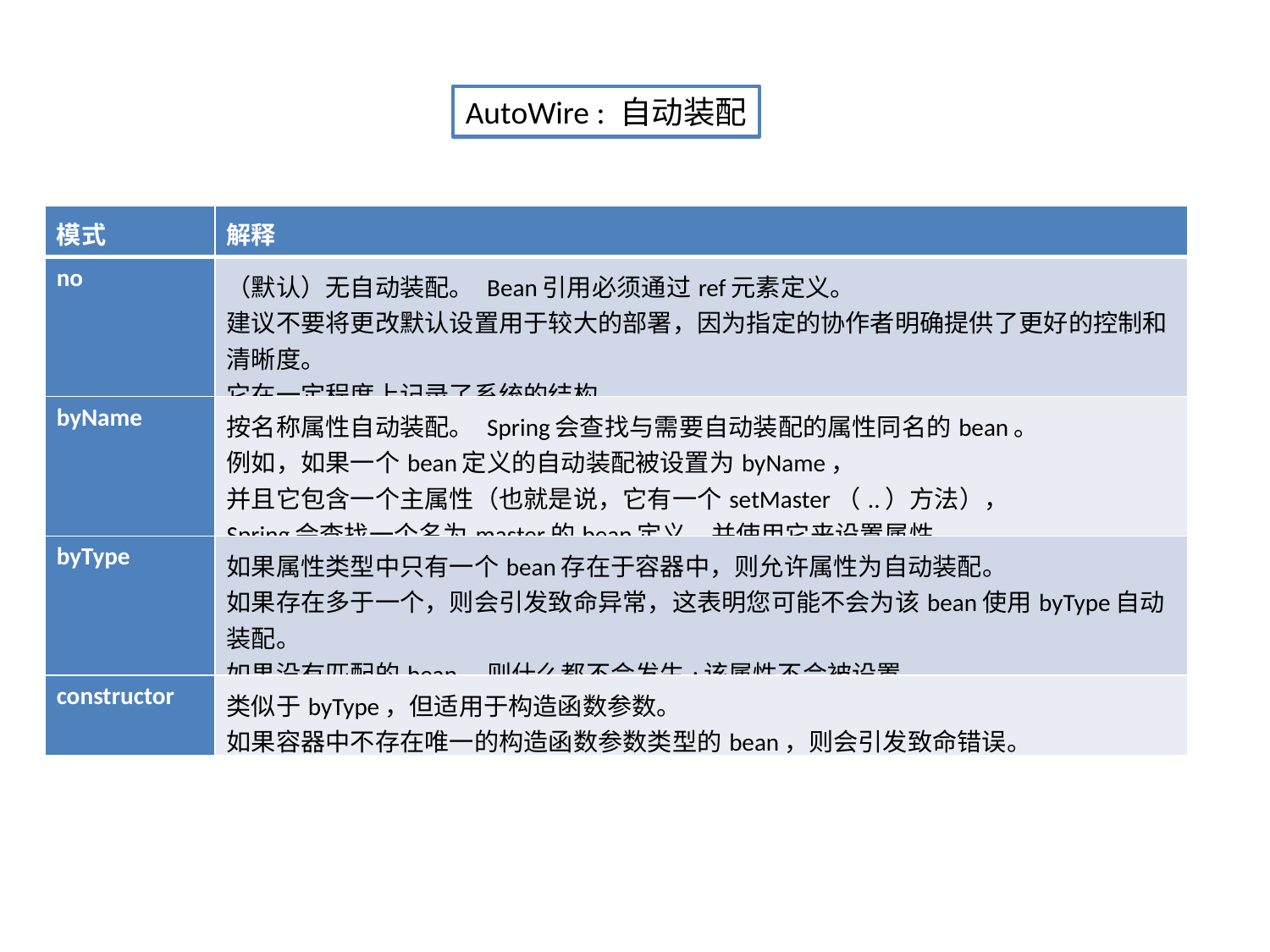

AutoWire : 自动装配
| 模式 | 解释 |
| --- | --- |
| no | （默认）无自动装配。 Bean引用必须通过ref元素定义。 建议不要将更改默认设置用于较大的部署，因为指定的协作者明确提供了更好的控制和清晰度。 它在一定程度上记录了系统的结构。 |
| byName | 按名称属性自动装配。 Spring会查找与需要自动装配的属性同名的bean。 例如，如果一个bean定义的自动装配被设置为byName， 并且它包含一个主属性（也就是说，它有一个setMaster（..）方法）， Spring会查找一个名为master的bean定义，并使用它来设置属性。 |
| byType | 如果属性类型中只有一个bean存在于容器中，则允许属性为自动装配。 如果存在多于一个，则会引发致命异常，这表明您可能不会为该bean使用byType自动装配。 如果没有匹配的bean，则什么都不会发生;该属性不会被设置。 |
| constructor | 类似于byType，但适用于构造函数参数。 如果容器中不存在唯一的构造函数参数类型的bean，则会引发致命错误。 |